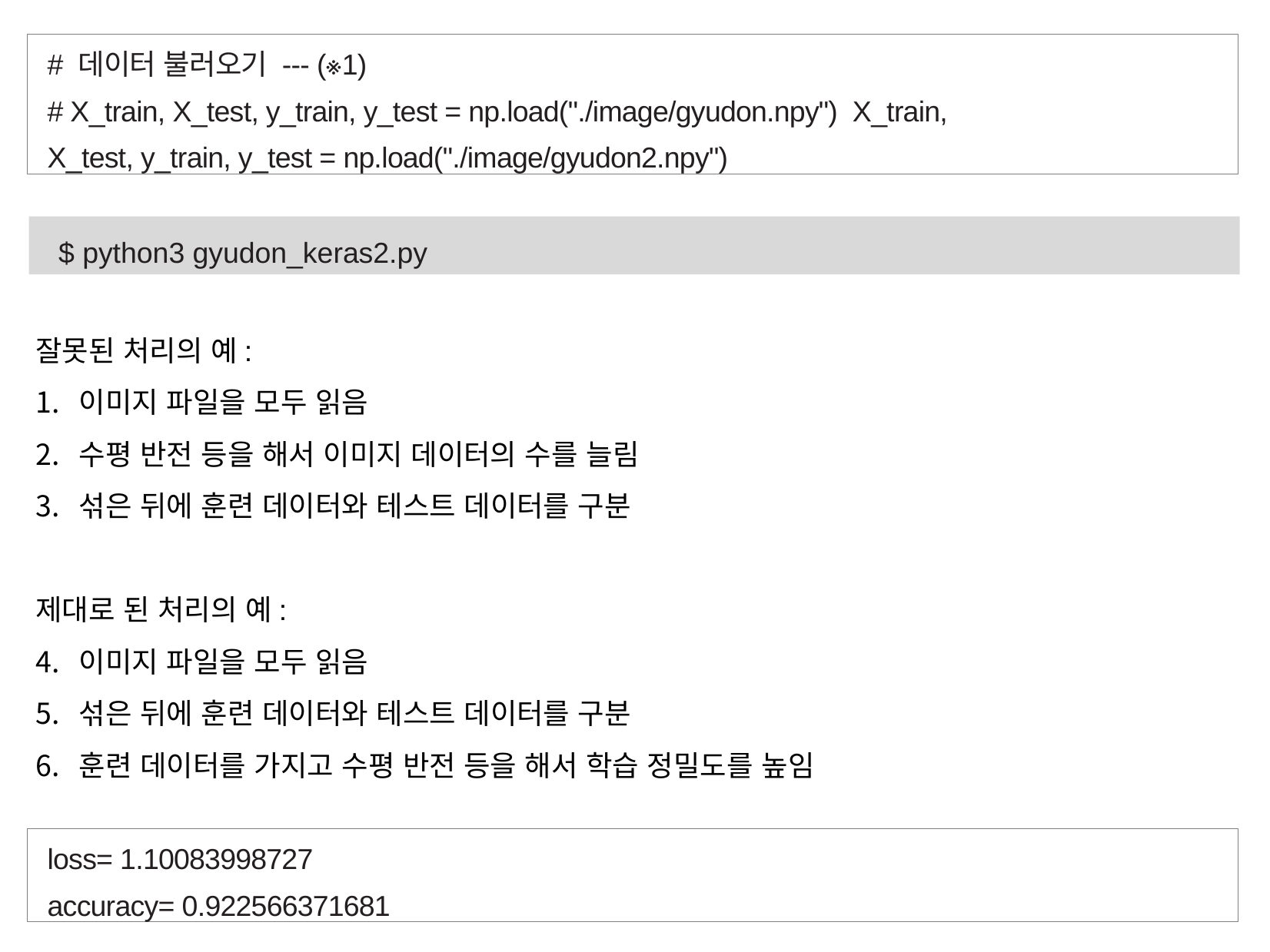

# 데이터 불러오기 --- (※1)
# X_train, X_test, y_train, y_test = np.load("./image/gyudon.npy")  X_train, X_test, y_train, y_test = np.load("./image/gyudon2.npy")
$ python3 gyudon_keras2.py
잘못된 처리의 예:
이미지 파일을 모두 읽음
수평 반전 등을 해서 이미지 데이터의 수를 늘림
섞은 뒤에 훈련 데이터와 테스트 데이터를 구분

제대로 된 처리의 예:
이미지 파일을 모두 읽음
섞은 뒤에 훈련 데이터와 테스트 데이터를 구분
훈련 데이터를 가지고 수평 반전 등을 해서 학습 정밀도를 높임
loss= 1.10083998727
accuracy= 0.922566371681